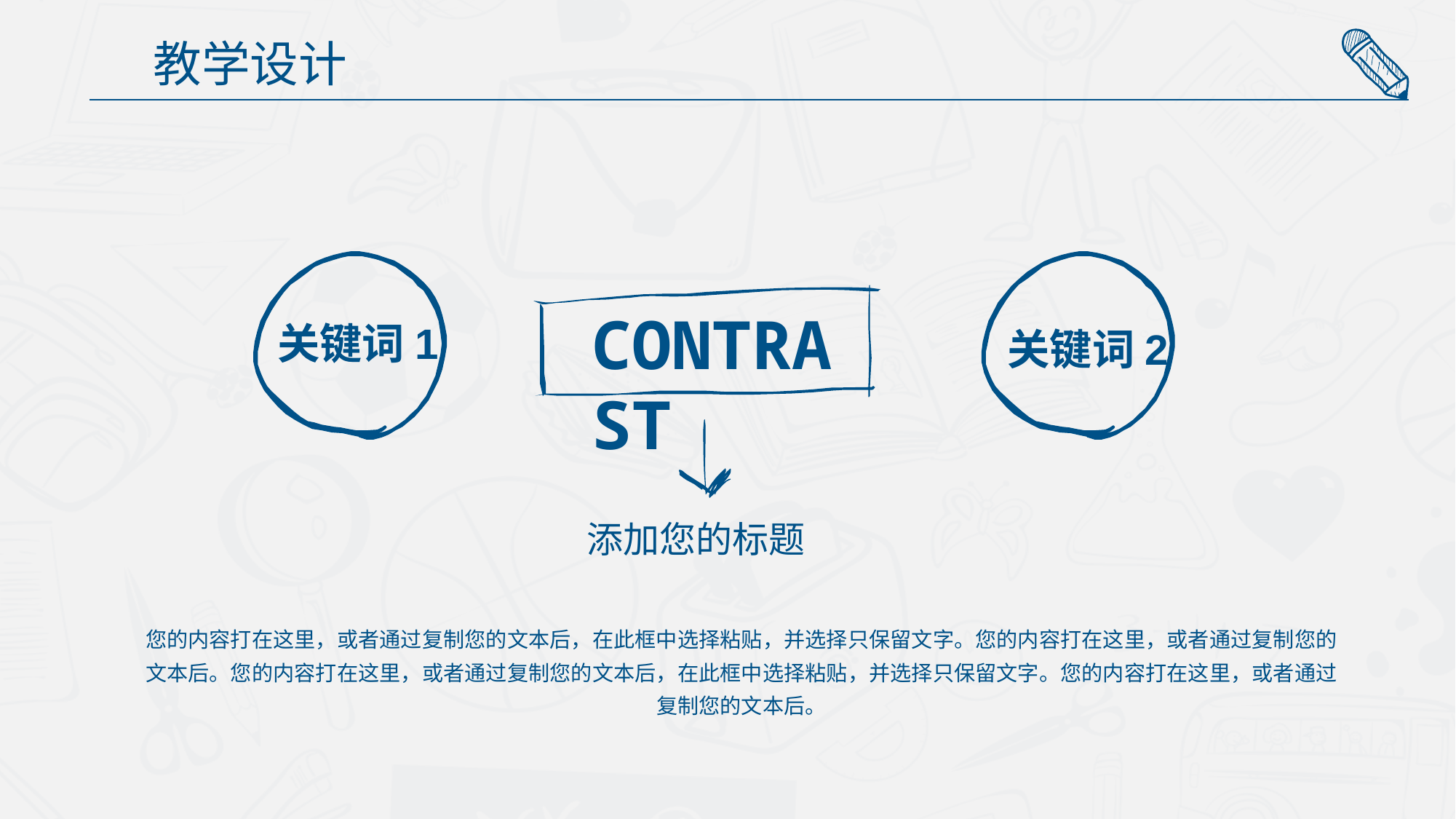

教学设计

关键词1

关键词2

CONTRAST

添加您的标题
您的内容打在这里，或者通过复制您的文本后，在此框中选择粘贴，并选择只保留文字。您的内容打在这里，或者通过复制您的文本后。您的内容打在这里，或者通过复制您的文本后，在此框中选择粘贴，并选择只保留文字。您的内容打在这里，或者通过复制您的文本后。